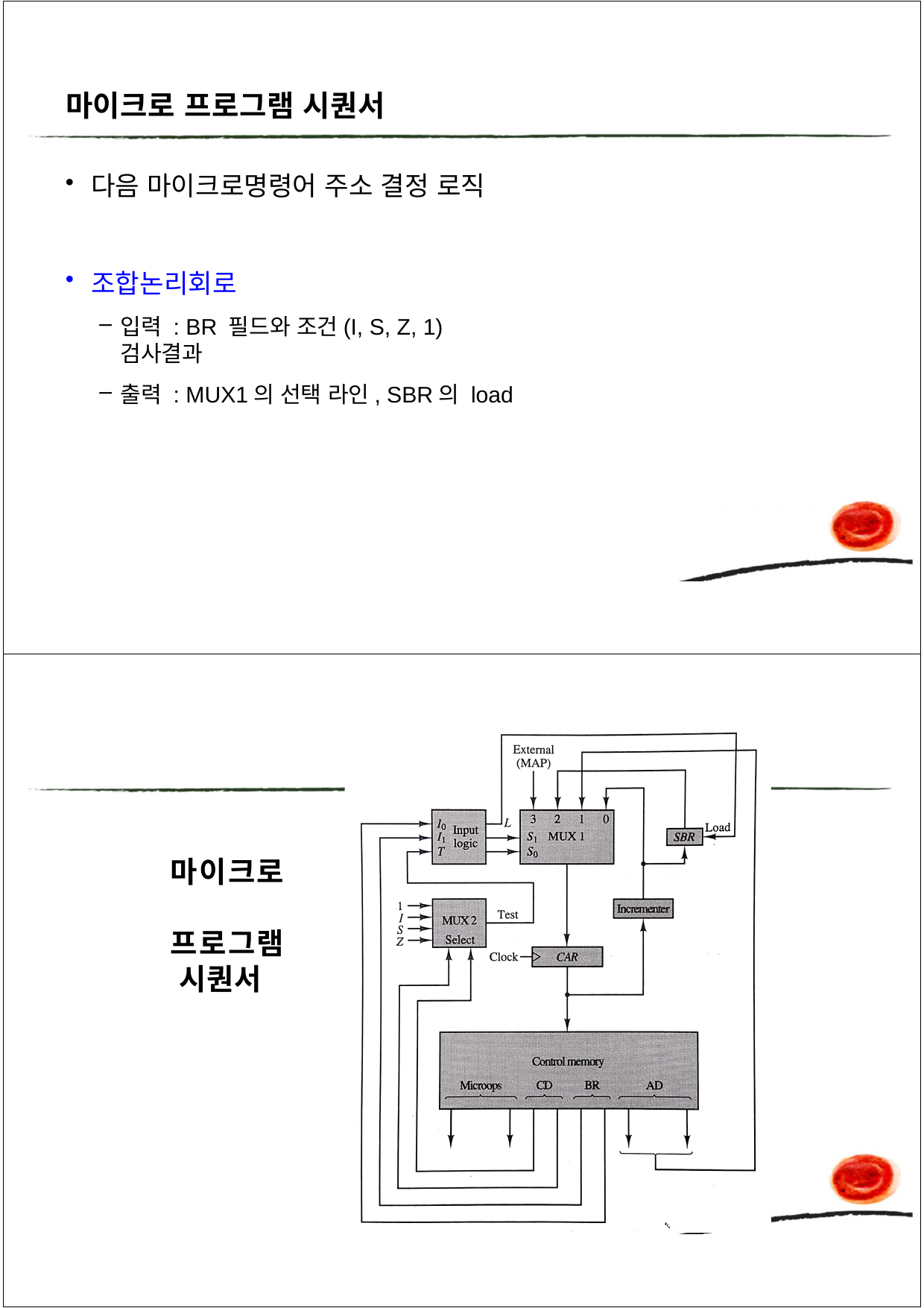

마이크로 프로그램 시퀀서

다음 마이크로명령어 주소 결정 로직

조합논리회로
입력 : BR 필드와 조건(I, S, Z, 1) 검사결과
출력 : MUX1의 선택 라인, SBR의 load

마이크로  프로그램  시퀀서